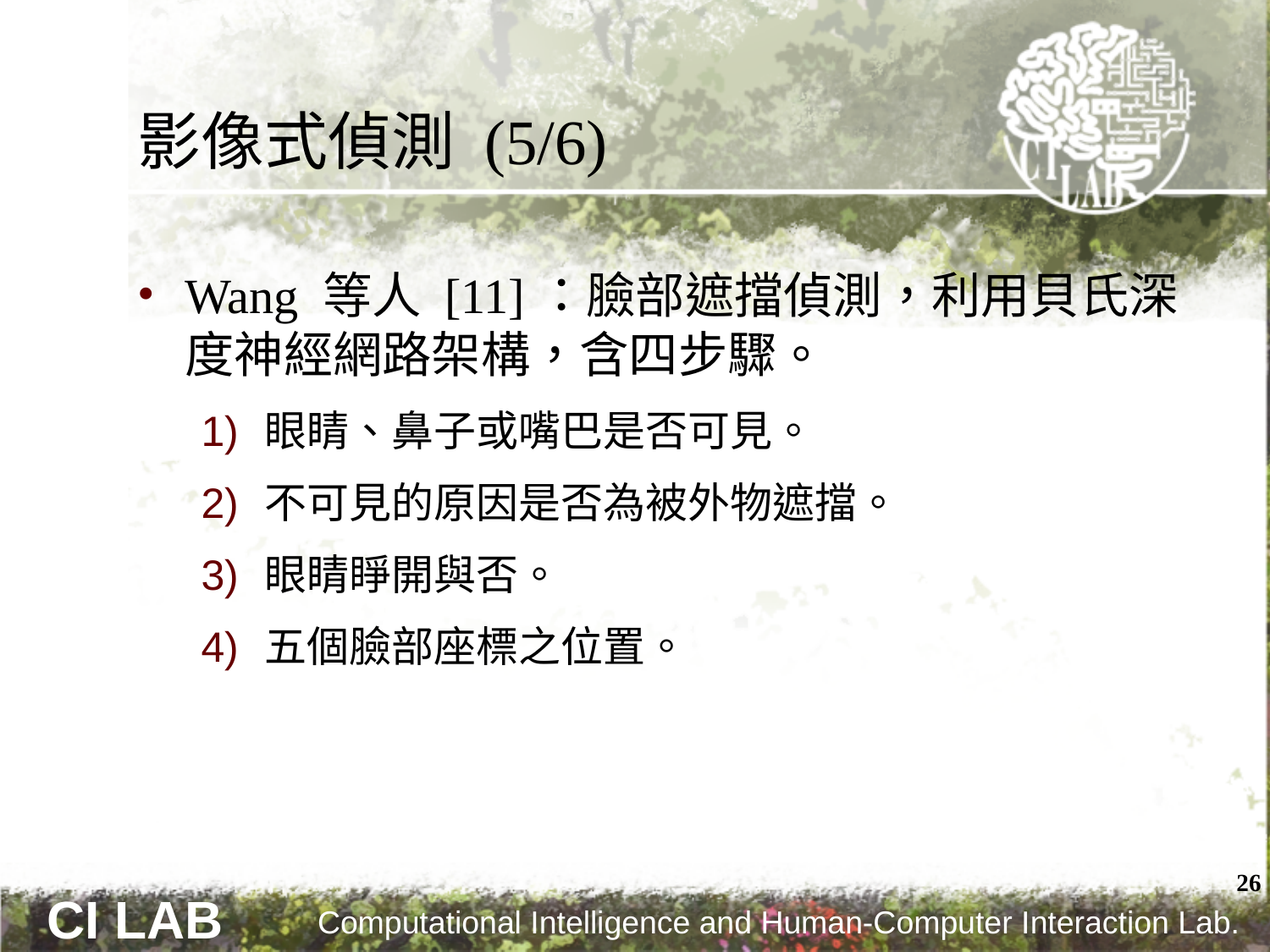

# 影像式偵測 (5/6)
Wang 等人 [11]：臉部遮擋偵測，利用貝氏深度神經網路架構，含四步驟。
眼睛、鼻子或嘴巴是否可見。
不可見的原因是否為被外物遮擋。
眼睛睜開與否。
五個臉部座標之位置。
26